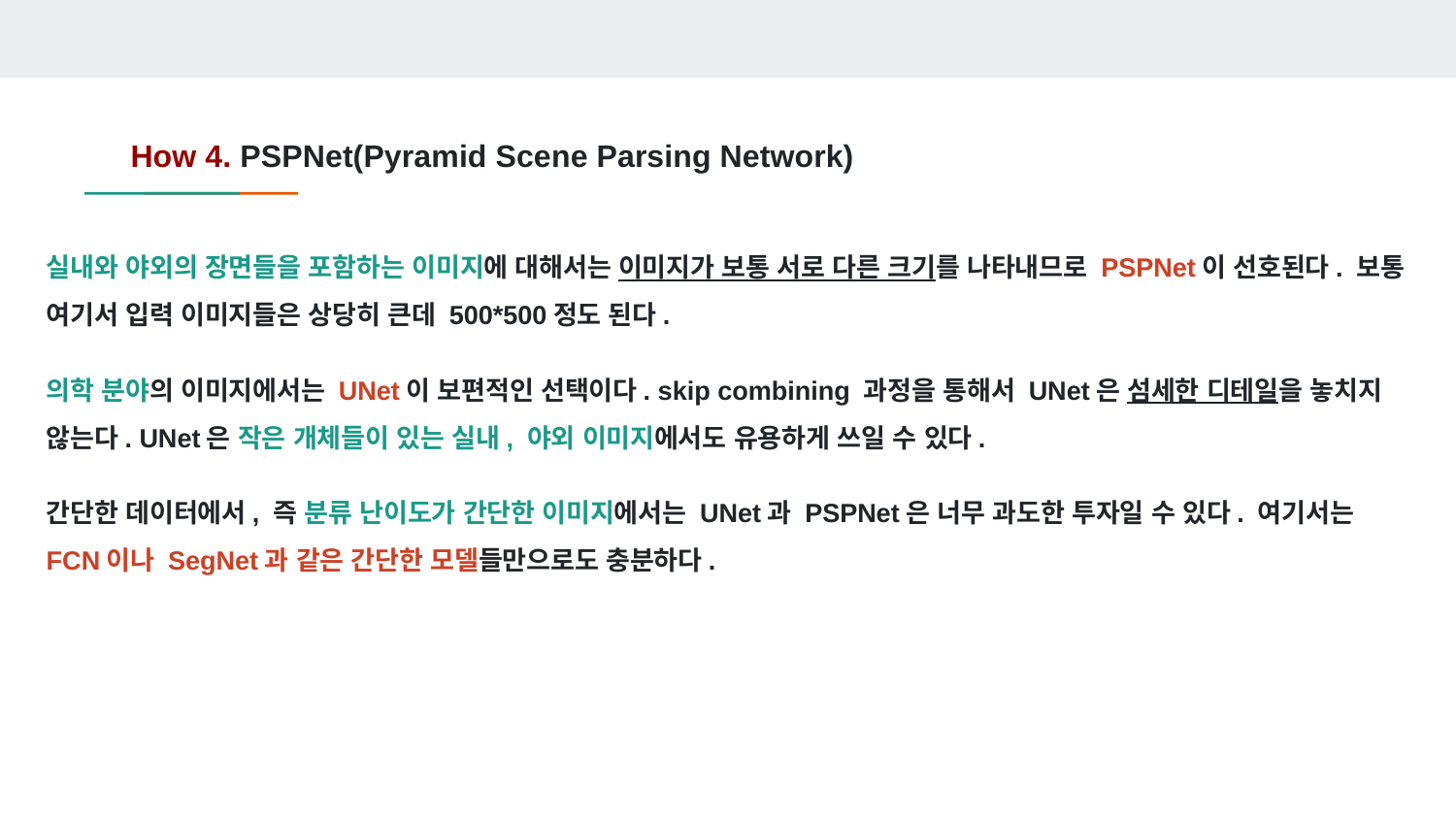

# How 4. PSPNet(Pyramid Scene Parsing Network)
실내와 야외의 장면들을 포함하는 이미지에 대해서는 이미지가 보통 서로 다른 크기를 나타내므로 PSPNet이 선호된다. 보통 여기서 입력 이미지들은 상당히 큰데 500*500정도 된다.
의학 분야의 이미지에서는 UNet이 보편적인 선택이다. skip combining 과정을 통해서 UNet은 섬세한 디테일을 놓치지 않는다. UNet은 작은 개체들이 있는 실내, 야외 이미지에서도 유용하게 쓰일 수 있다.
간단한 데이터에서, 즉 분류 난이도가 간단한 이미지에서는 UNet과 PSPNet은 너무 과도한 투자일 수 있다. 여기서는 FCN이나 SegNet과 같은 간단한 모델들만으로도 충분하다.